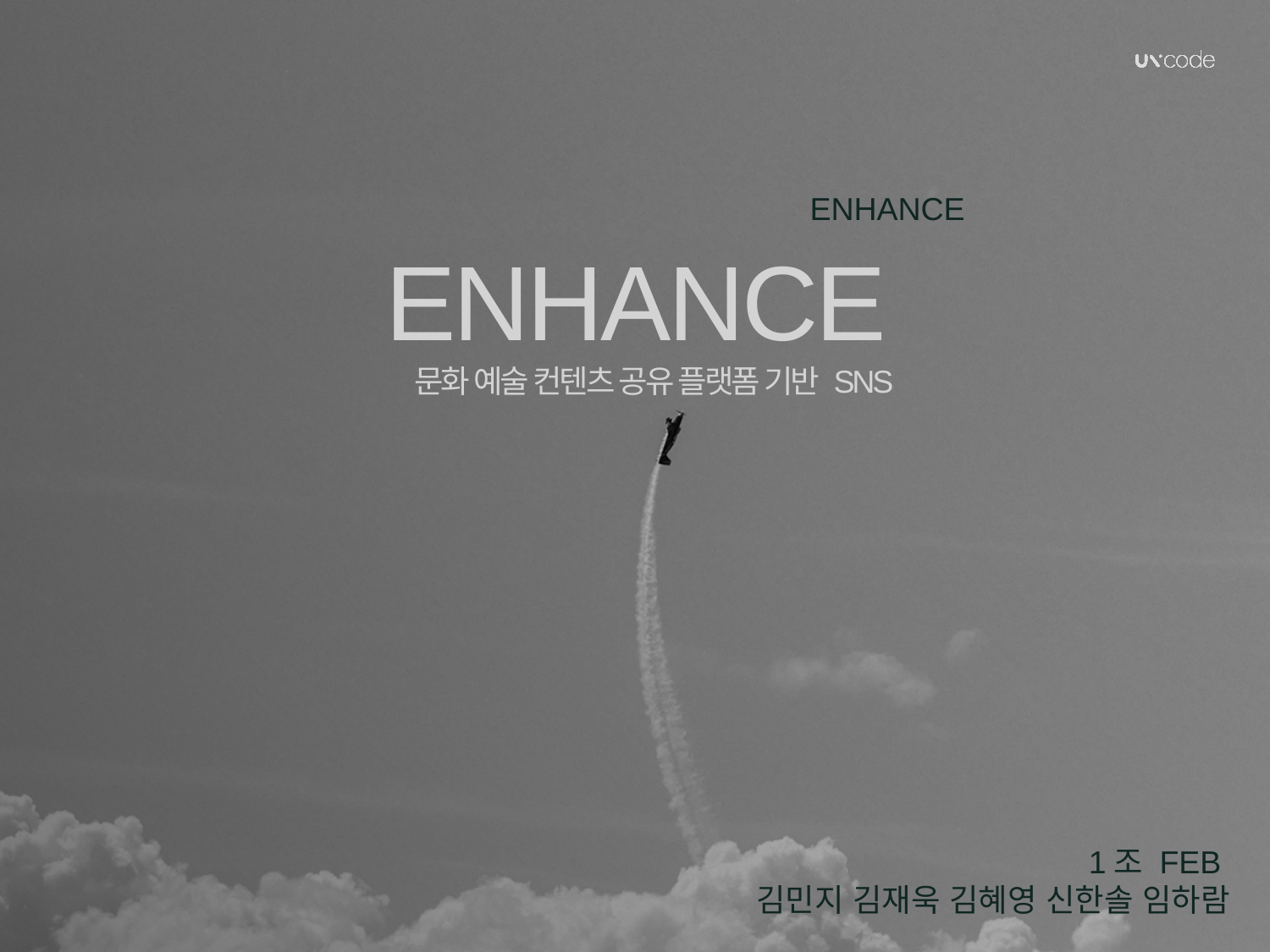

ENHANCE
ENHANCE
   문화 예술 컨텐츠 공유 플랫폼 기반 SNS
1조 FEB
김민지 김재욱 김혜영 신한솔 임하람